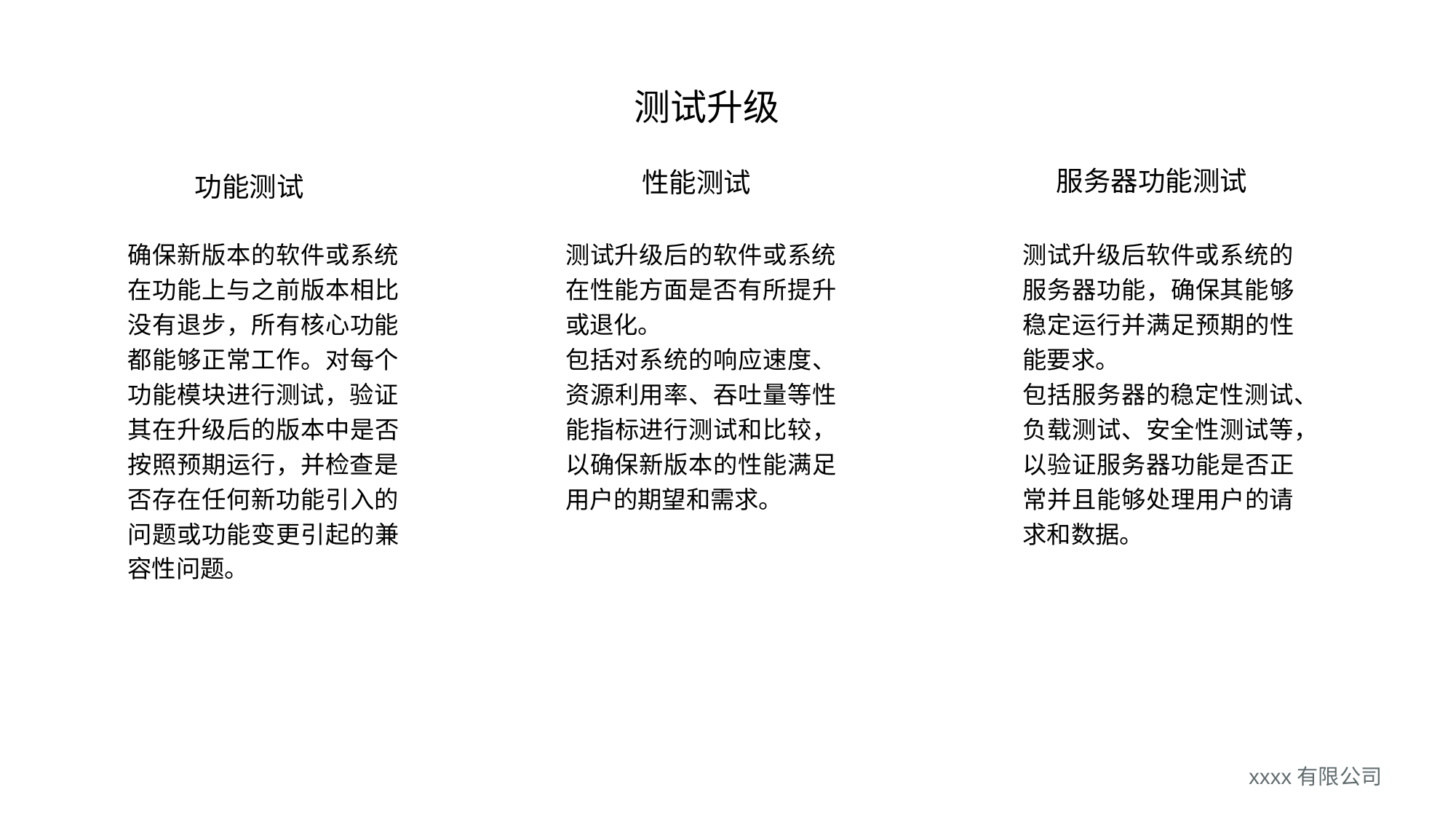

测试升级
服务器功能测试
性能测试
功能测试
确保新版本的软件或系统在功能上与之前版本相比没有退步，所有核心功能都能够正常工作。对每个功能模块进行测试，验证其在升级后的版本中是否按照预期运行，并检查是否存在任何新功能引入的问题或功能变更引起的兼容性问题。
测试升级后的软件或系统在性能方面是否有所提升或退化。
包括对系统的响应速度、资源利用率、吞吐量等性能指标进行测试和比较，以确保新版本的性能满足用户的期望和需求。
测试升级后软件或系统的服务器功能，确保其能够稳定运行并满足预期的性能要求。
包括服务器的稳定性测试、负载测试、安全性测试等，以验证服务器功能是否正常并且能够处理用户的请求和数据。
40%
75%
60%
xxxx有限公司